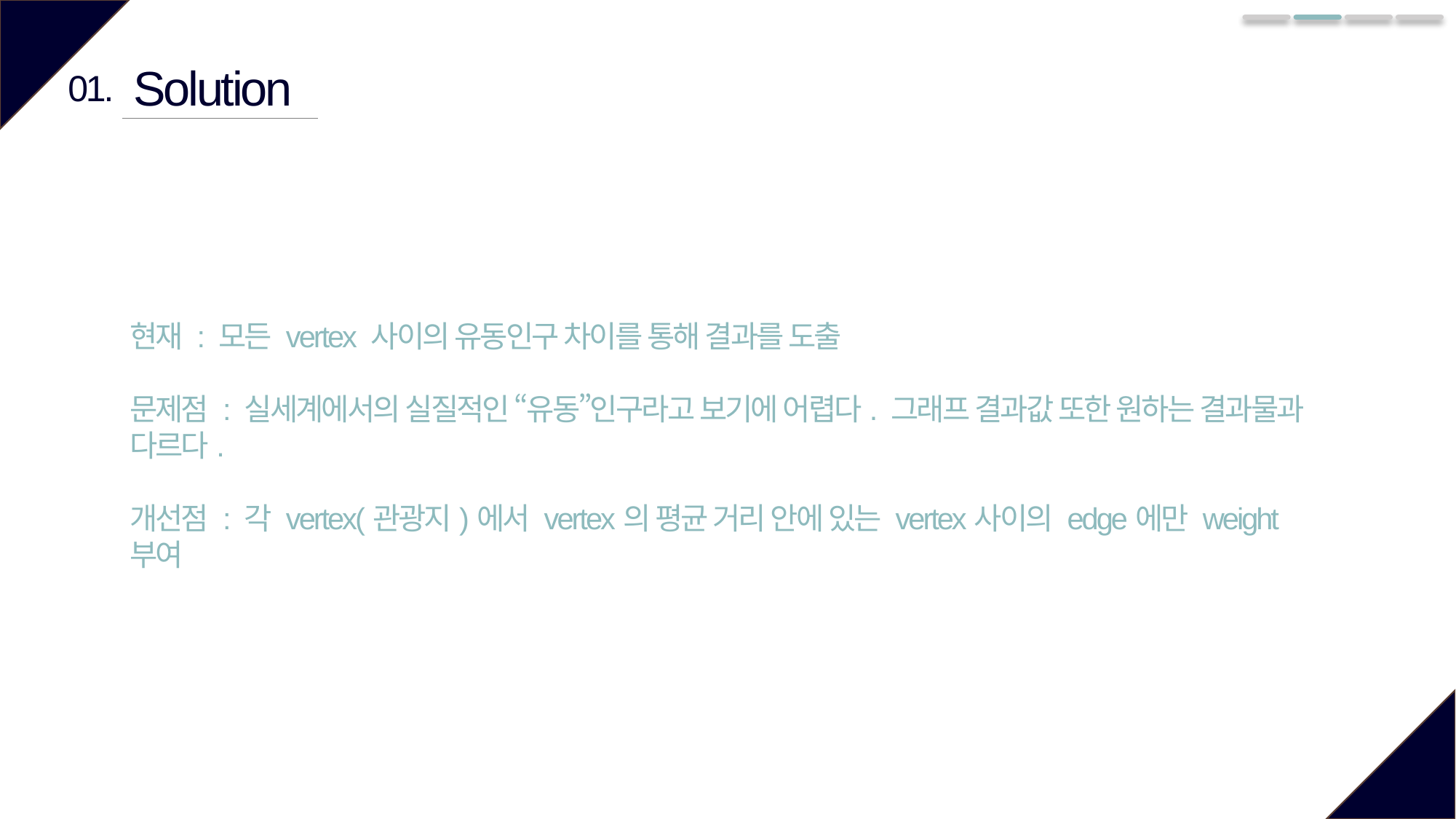

Solution
01.
현재 : 모든 vertex 사이의 유동인구 차이를 통해 결과를 도출

문제점 : 실세계에서의 실질적인 “유동”인구라고 보기에 어렵다. 그래프 결과값 또한 원하는 결과물과 다르다.

개선점 : 각 vertex(관광지)에서 vertex의 평균 거리 안에 있는 vertex사이의 edge에만 weight 부여